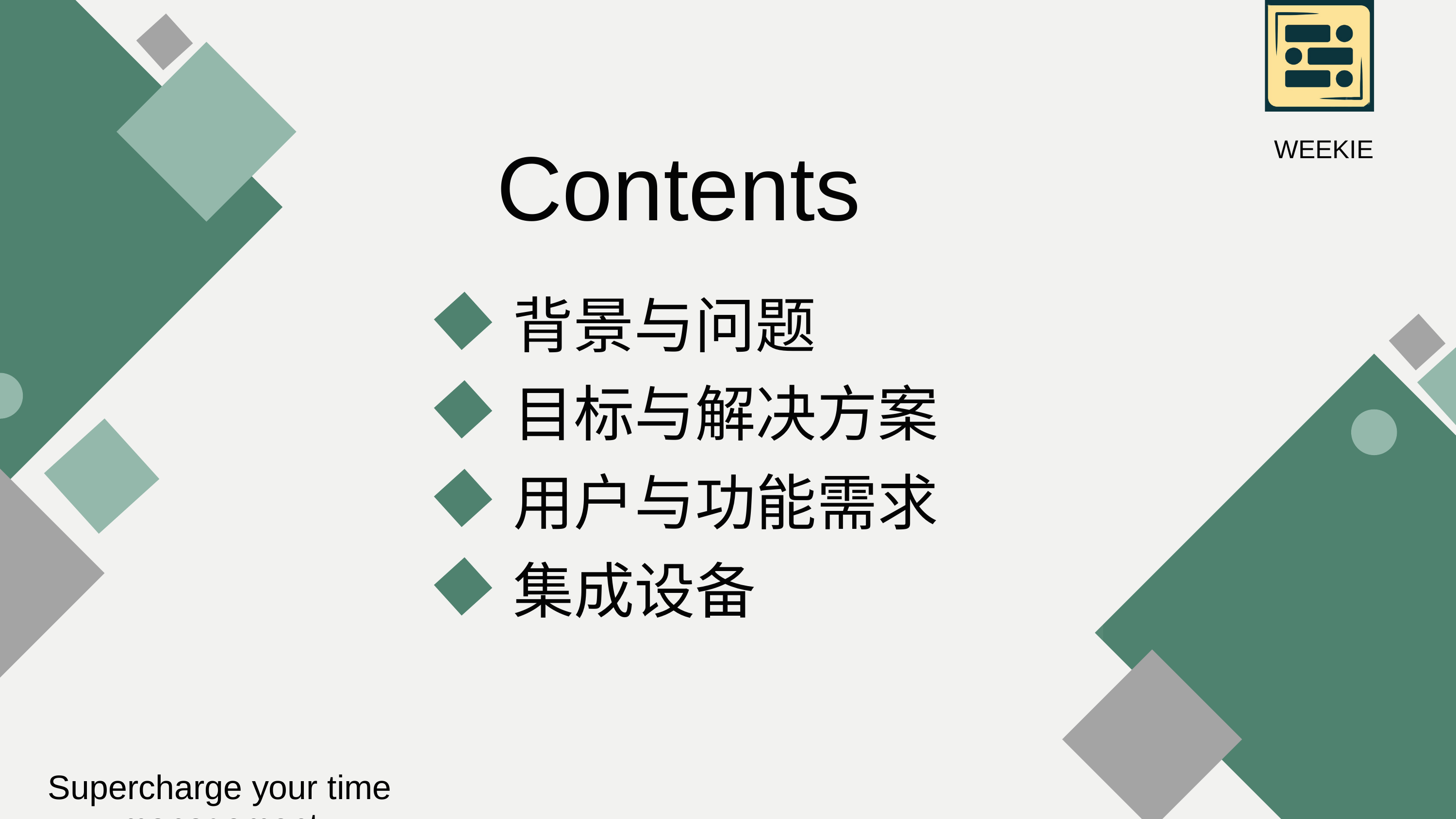

WEEKIE
Contents
背景与问题

目标与解决方案

用户与功能需求

集成设备

Supercharge your time management